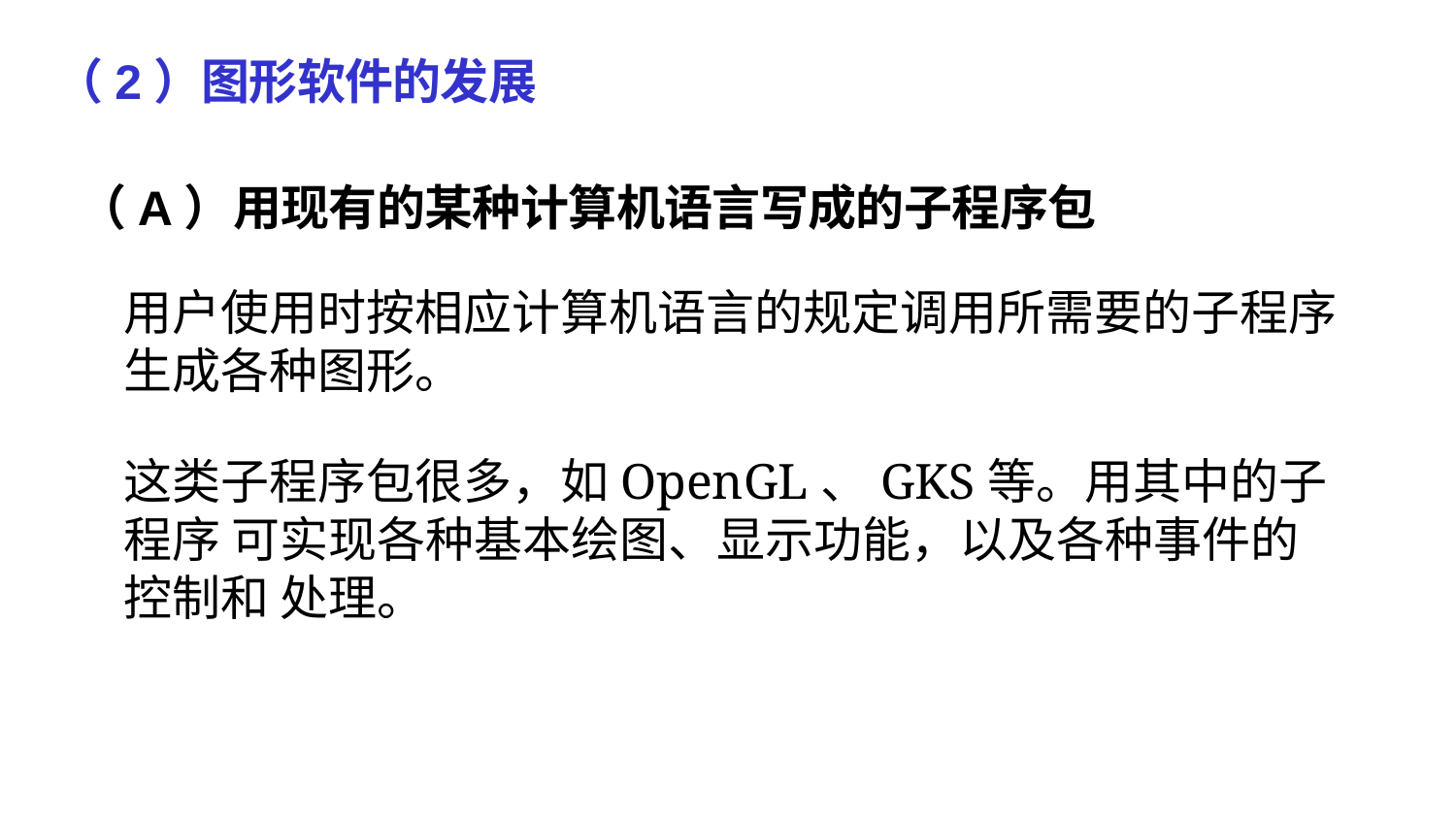

# （2）图形软件的发展
（A）用现有的某种计算机语言写成的子程序包

用户使用时按相应计算机语言的规定调用所需要的子程序 生成各种图形。

这类子程序包很多，如OpenGL、GKS等。用其中的子程序 可实现各种基本绘图、显示功能，以及各种事件的控制和 处理。